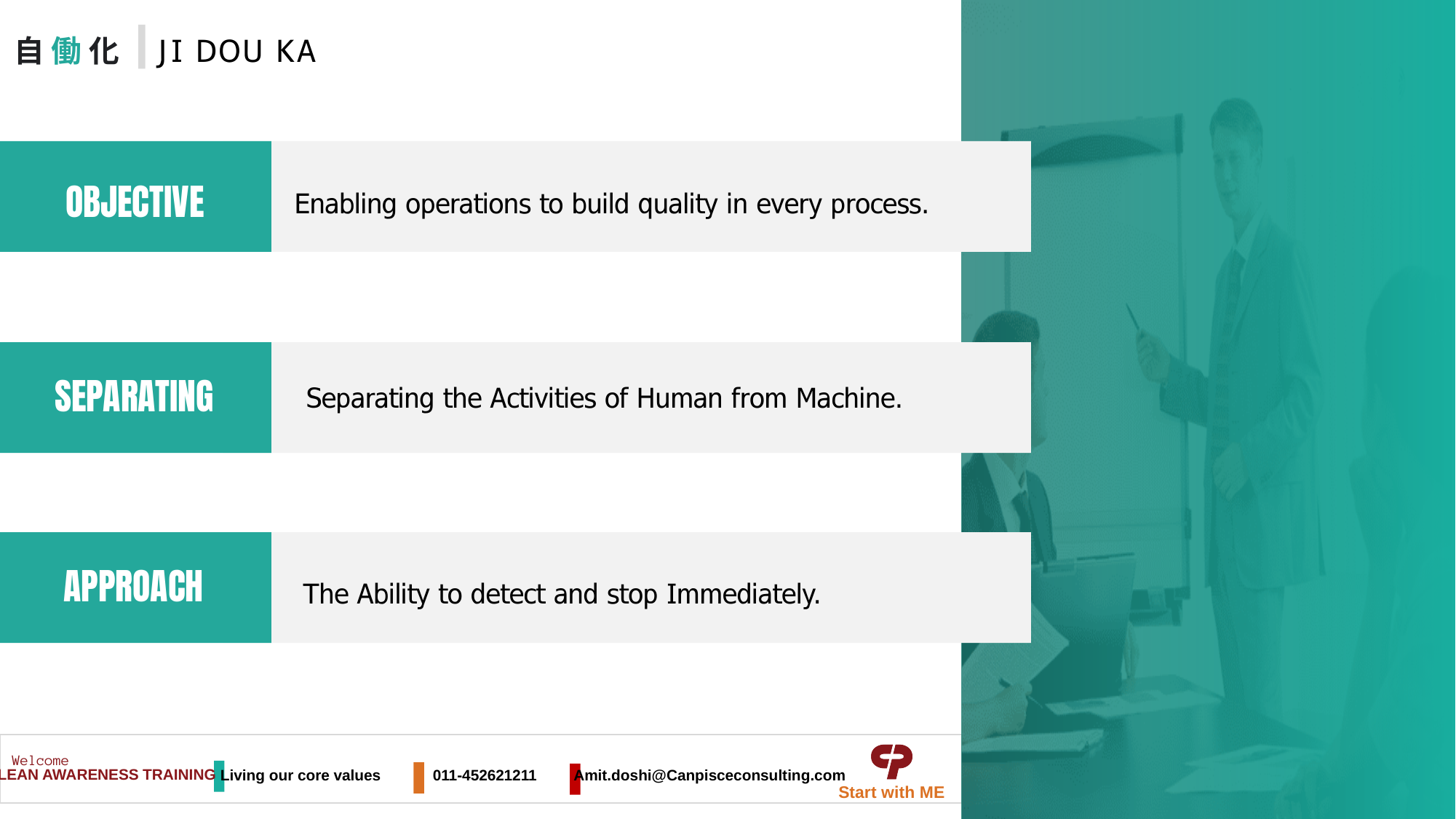

自 働 化
KA
JI
DOU

OBJECTIVE
SEPARATING
APPROACH
Enabling operations to build quality in every process.

Separating the Activities of Human from Machine.

The Ability to detect and stop Immediately.